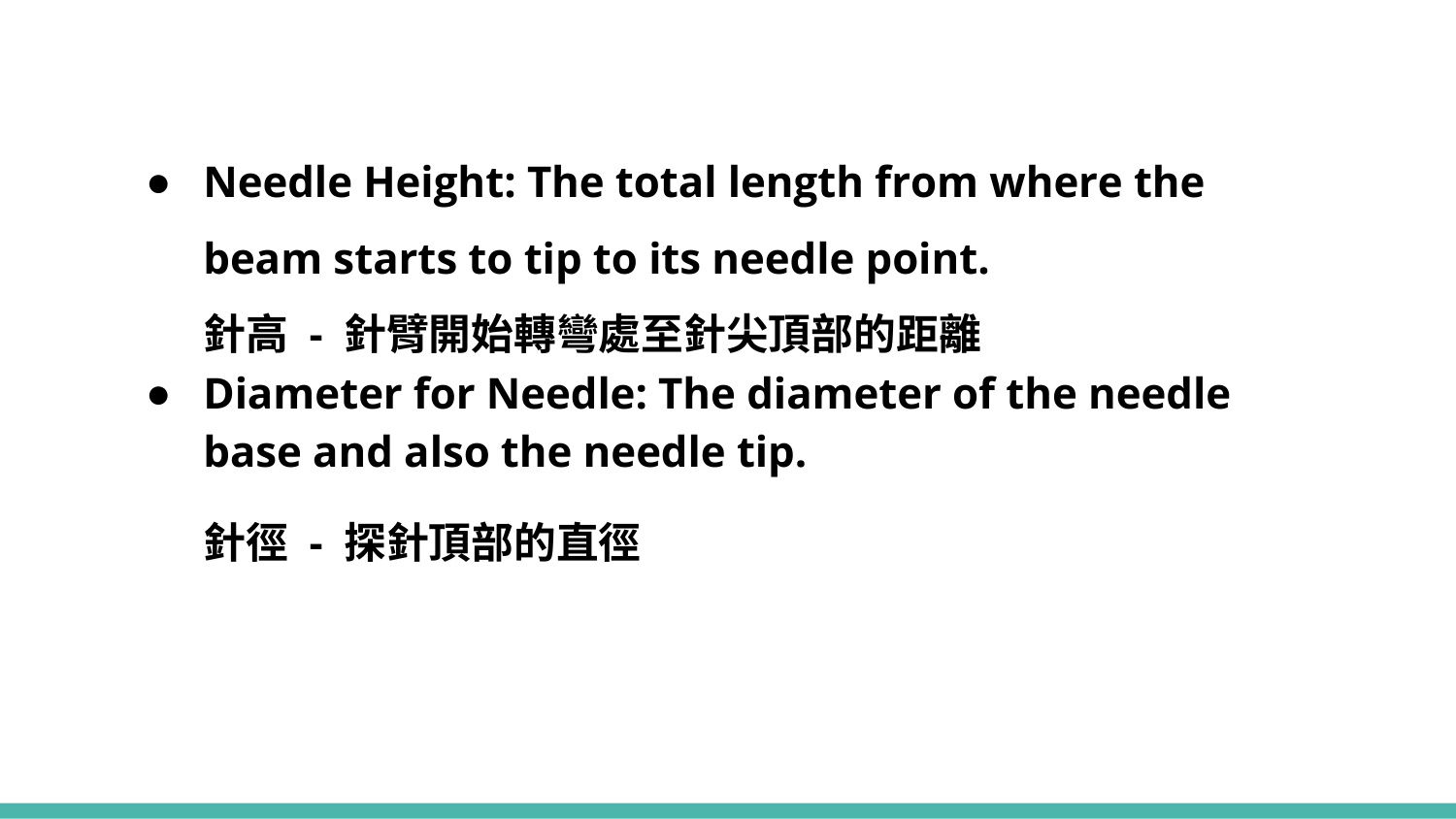

Needle Height: The total length from where the beam starts to tip to its needle point.
針高 - 針臂開始轉彎處至針尖頂部的距離
Diameter for Needle: The diameter of the needle base and also the needle tip.
針徑 - 探針頂部的直徑